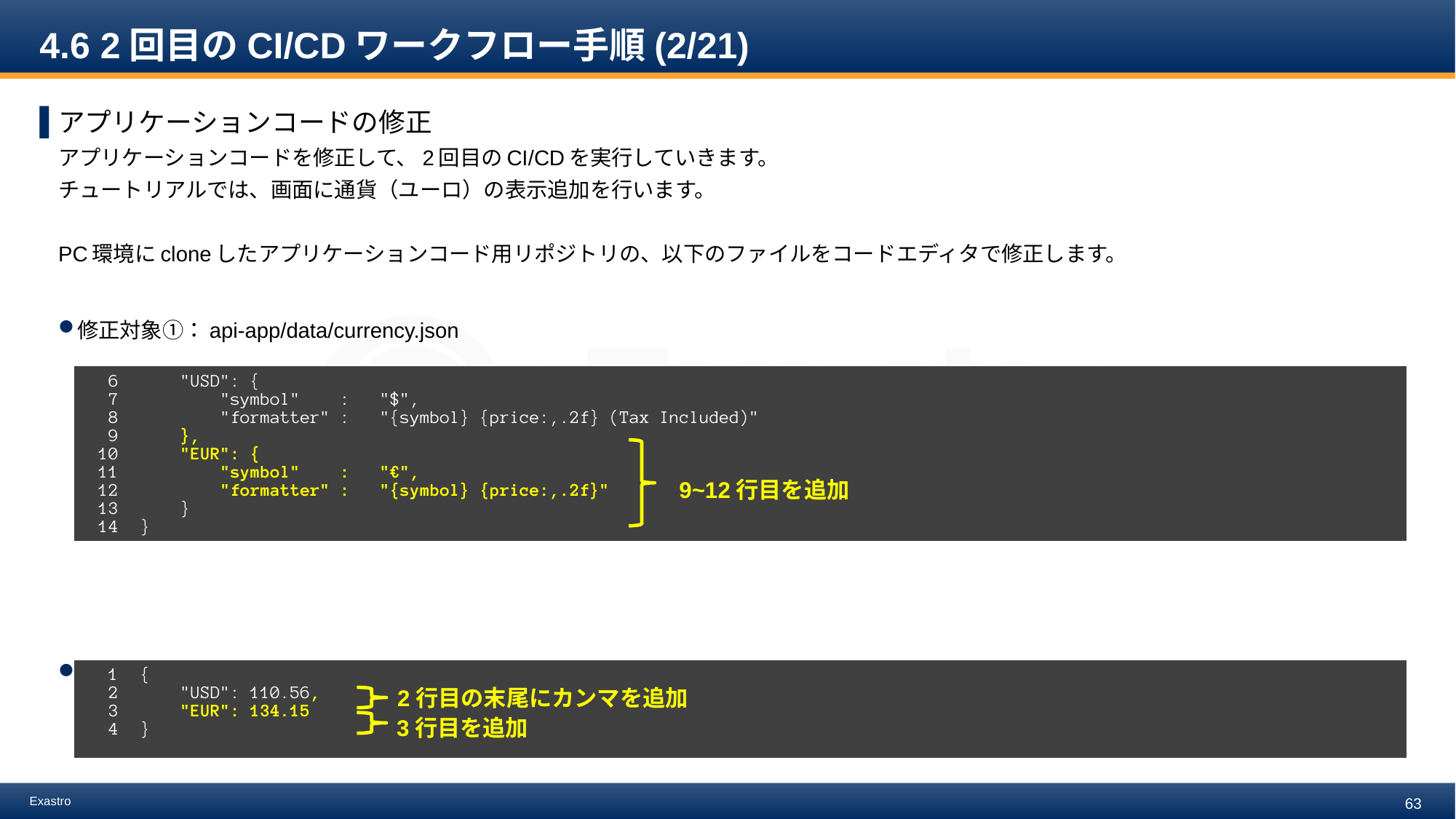

# 4.6 2回目のCI/CDワークフロー手順(2/21)
アプリケーションコードの修正
アプリケーションコードを修正して、2回目のCI/CDを実行していきます。
チュートリアルでは、画面に通貨（ユーロ）の表示追加を行います。

PC環境にcloneしたアプリケーションコード用リポジトリの、以下のファイルをコードエディタで修正します。

修正対象①：api-app/data/currency.json

修正対象②：api-app/data/rate.json

| 6 7 8 9 10 11 12 13 14 | "USD": { "symbol" : "$", "formatter" : "{symbol} {price:,.2f} (Tax Included)" }, "EUR": { "symbol" : "€", "formatter" : "{symbol} {price:,.2f}" } } |
| --- | --- |

9~12行目を追加
| 1 2 3 4 | { "USD": 110.56, "EUR": 134.15 } |
| --- | --- |
2行目の末尾にカンマを追加

3行目を追加